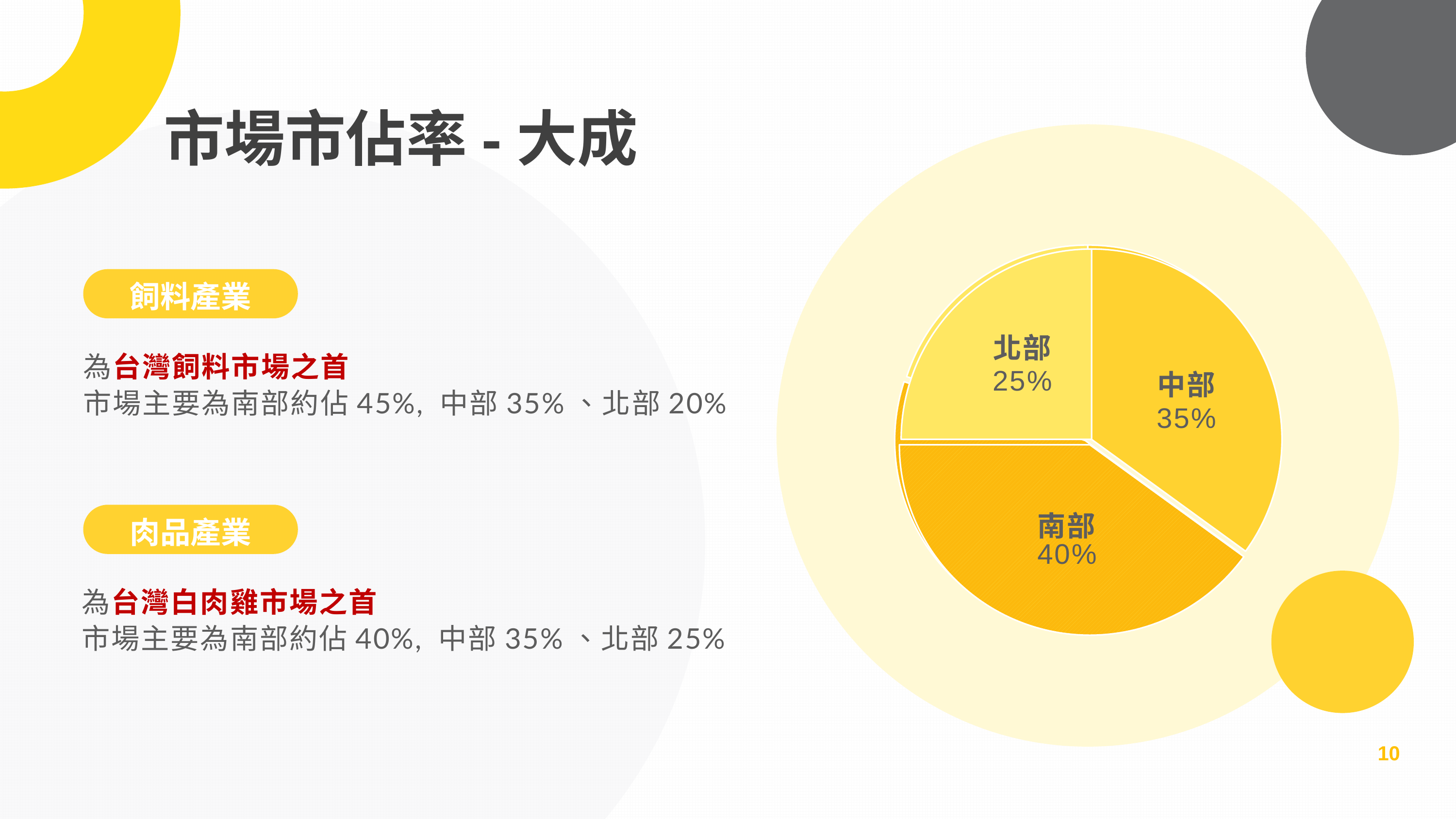

市場市佔率-大成

### Chart

| Category | 銷售 |
|---|---|
| 中部 | 35.0 |
| 南部 | 45.0 |
| 北部 | 20.0 |
北部
20%
中部
35%
南部
45%

### Chart

| Category | 銷售 |
|---|---|
| 中部 | 35.0 |
| 南部 | 40.0 |
| 北部 | 25.0 |
北部
25%
中部
35%
南部
40%

飼料產業
為台灣飼料市場之首
市場主要為南部約佔45%, 中部35%、北部20%

肉品產業

為台灣白肉雞市場之首
市場主要為南部約佔40%, 中部35%、北部25%
10